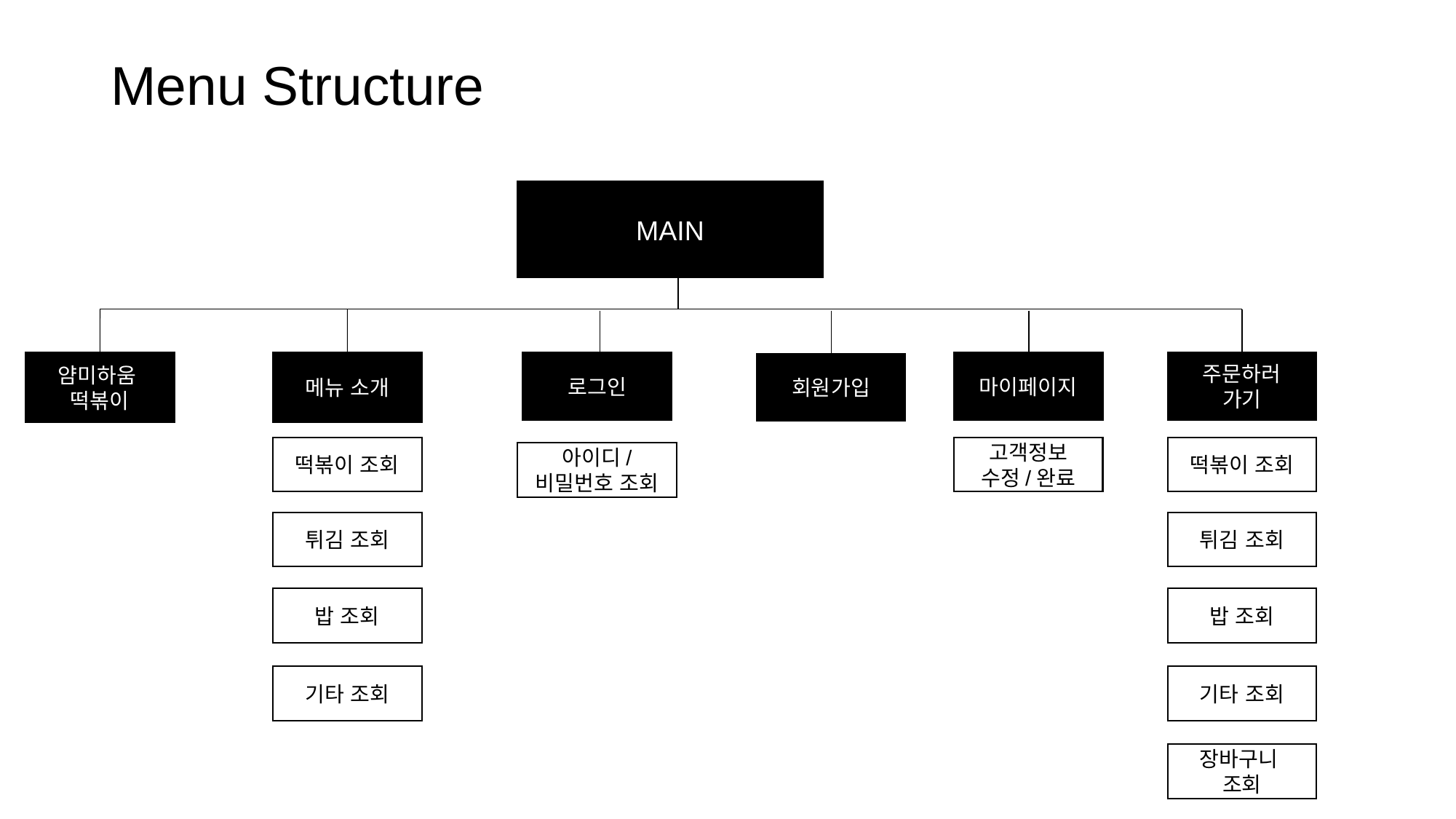

# Menu Structure
MAIN
주문하러
가기
마이페이지
얌미하움
떡볶이
메뉴 소개
로그인
회원가입
고객정보
수정/완료
떡볶이 조회
떡볶이 조회
아이디/
비밀번호 조회
튀김 조회
튀김 조회
밥 조회
밥 조회
기타 조회
기타 조회
장바구니
조회